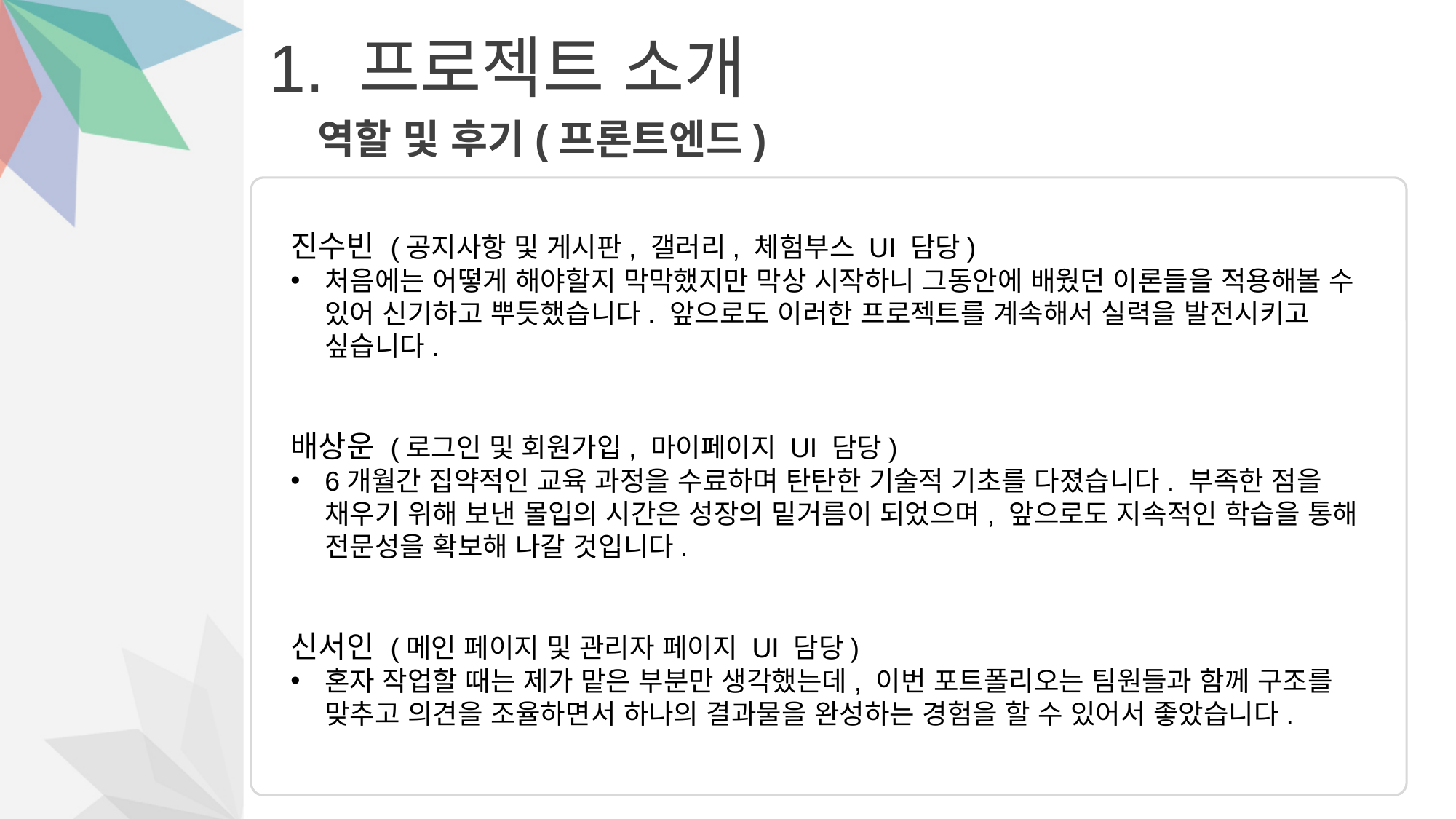

# 1. 프로젝트 소개
역할 및 후기(프론트엔드)

진수빈 (공지사항 및 게시판, 갤러리, 체험부스 UI 담당)
처음에는 어떻게 해야할지 막막했지만 막상 시작하니 그동안에 배웠던 이론들을 적용해볼 수 있어 신기하고 뿌듯했습니다. 앞으로도 이러한 프로젝트를 계속해서 실력을 발전시키고 싶습니다.

배상운 (로그인 및 회원가입, 마이페이지 UI 담당)
6개월간 집약적인 교육 과정을 수료하며 탄탄한 기술적 기초를 다졌습니다. 부족한 점을 채우기 위해 보낸 몰입의 시간은 성장의 밑거름이 되었으며, 앞으로도 지속적인 학습을 통해 전문성을 확보해 나갈 것입니다.

신서인 (메인 페이지 및 관리자 페이지 UI 담당)
혼자 작업할 때는 제가 맡은 부분만 생각했는데, 이번 포트폴리오는 팀원들과 함께 구조를 맞추고 의견을 조율하면서 하나의 결과물을 완성하는 경험을 할 수 있어서 좋았습니다.